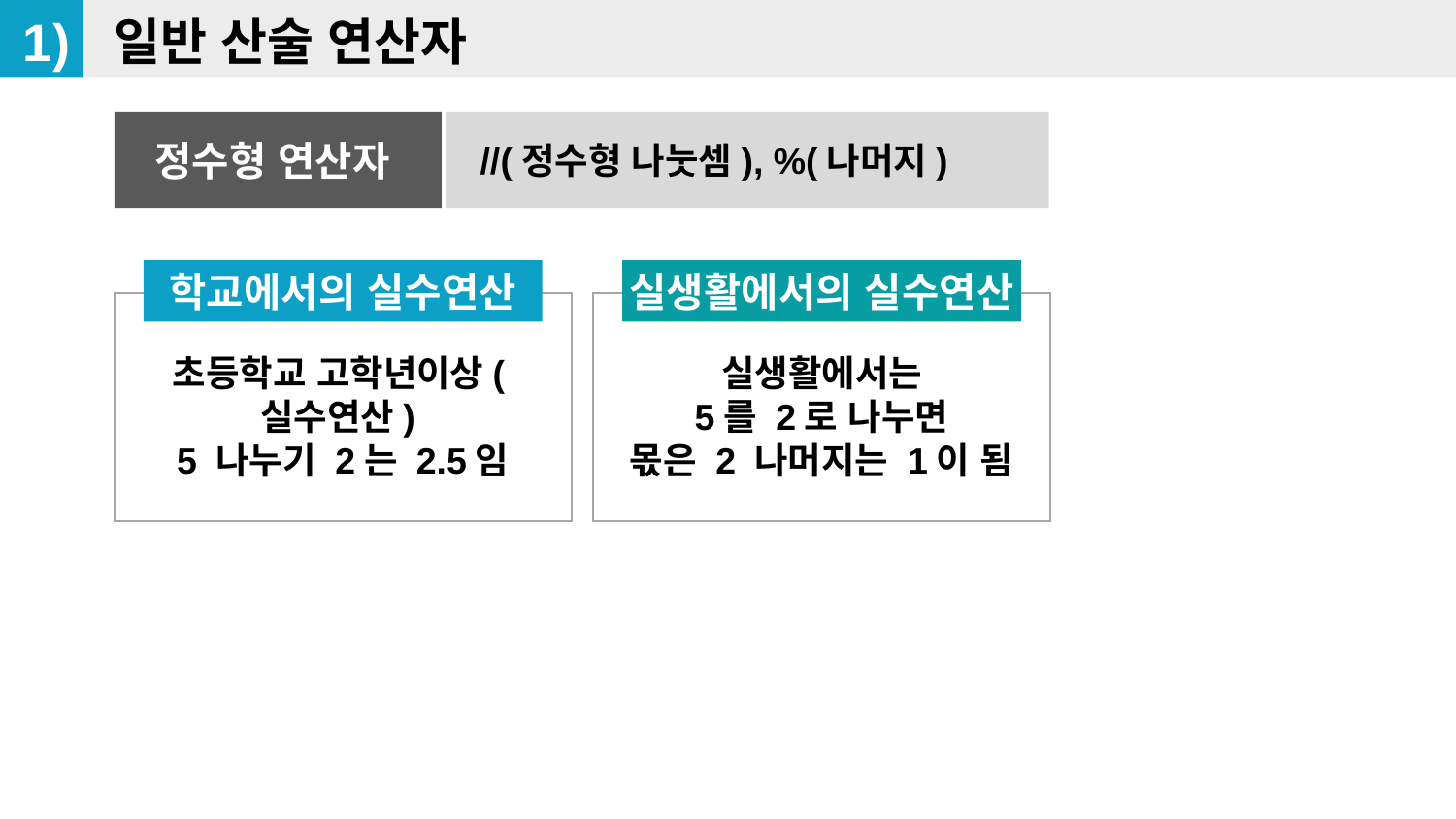

1)
일반 산술 연산자
정수형 연산자
//(정수형 나눗셈), %(나머지)
실생활에서의 실수연산
학교에서의 실수연산
초등학교 고학년이상(실수연산)
5 나누기 2는 2.5임
실생활에서는
5를 2로 나누면
몫은 2 나머지는 1이 됨